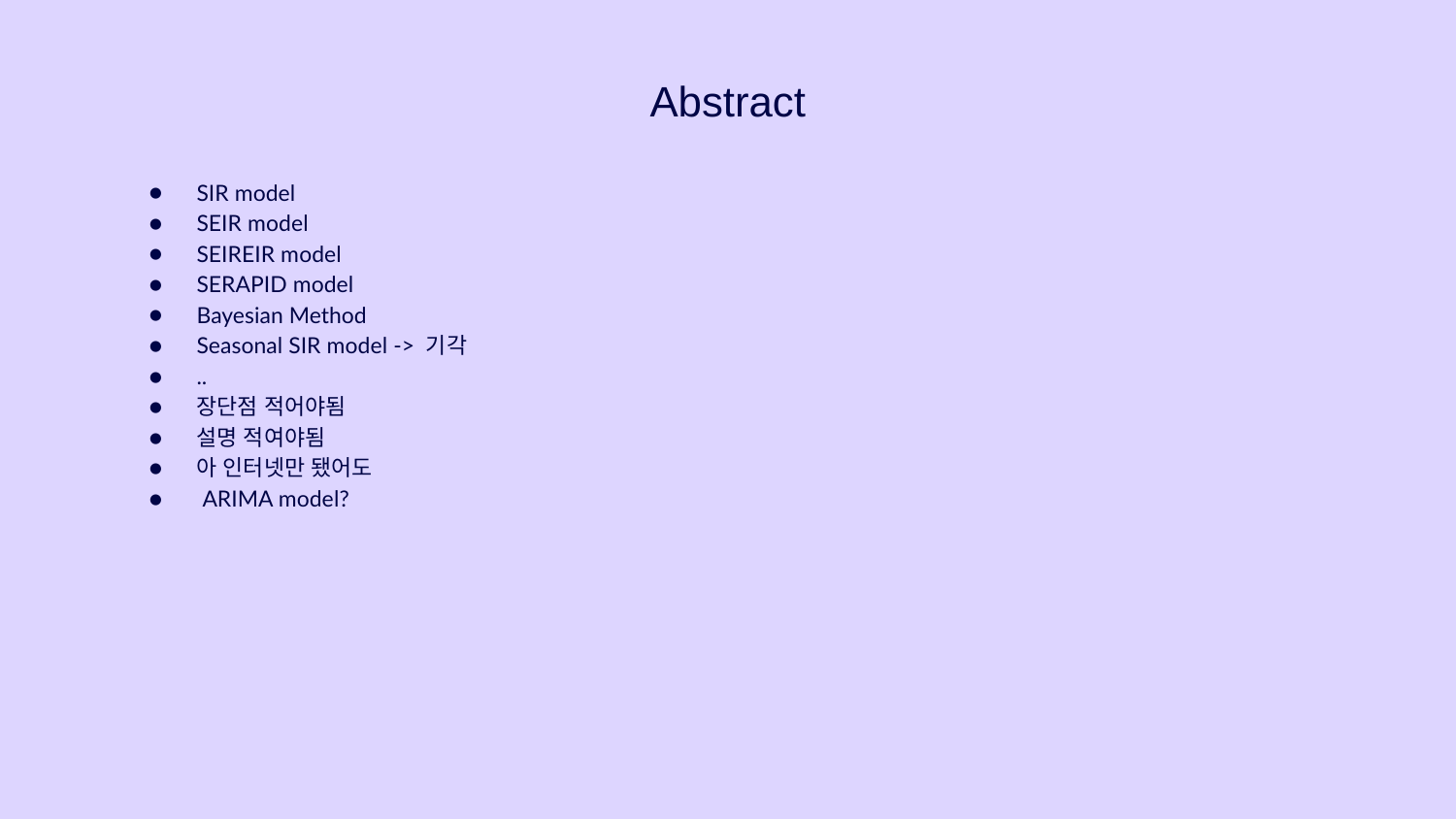

# Abstract
SIR model
SEIR model
SEIREIR model
SERAPID model
Bayesian Method
Seasonal SIR model -> 기각
..
장단점 적어야됨
설명 적여야됨
아 인터넷만 됐어도
 ARIMA model?